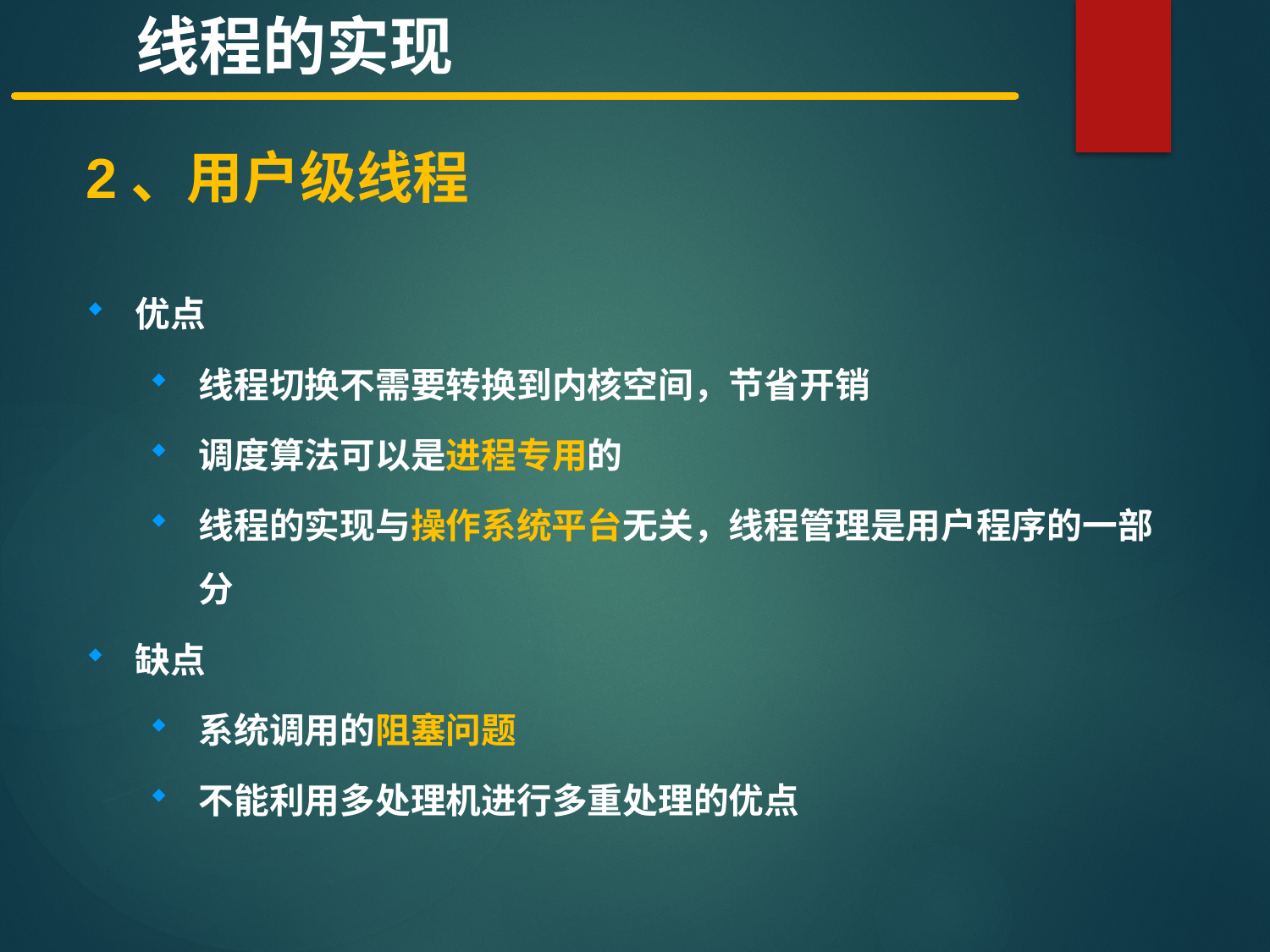

线程的实现
 2、用户级线程
优点
线程切换不需要转换到内核空间，节省开销
调度算法可以是进程专用的
线程的实现与操作系统平台无关，线程管理是用户程序的一部分
缺点
系统调用的阻塞问题
不能利用多处理机进行多重处理的优点